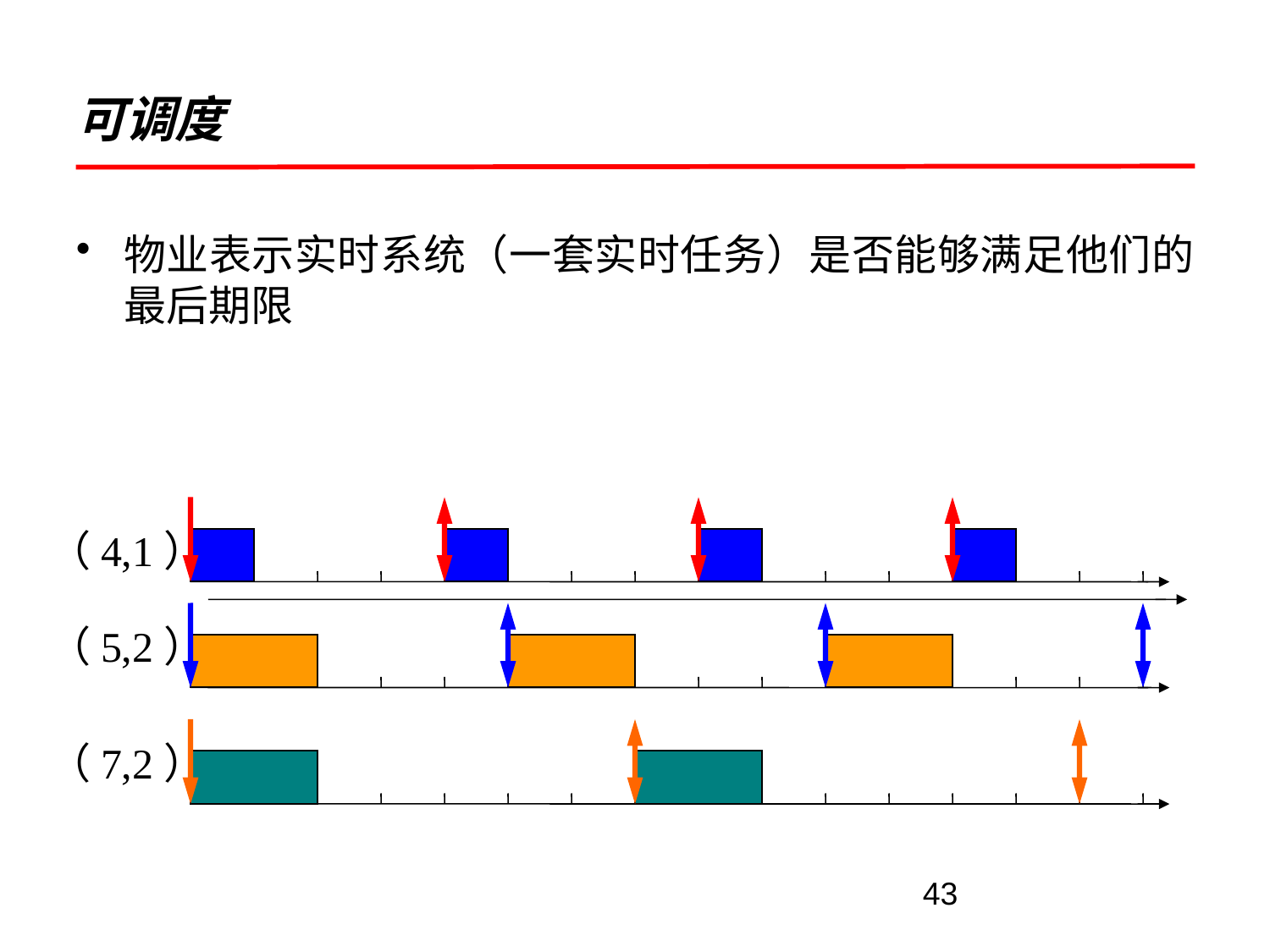

# 可调度
物业表示实时系统（一套实时任务）是否能够满足他们的最后期限

（4,1）

（5,2）

（7,2）

43